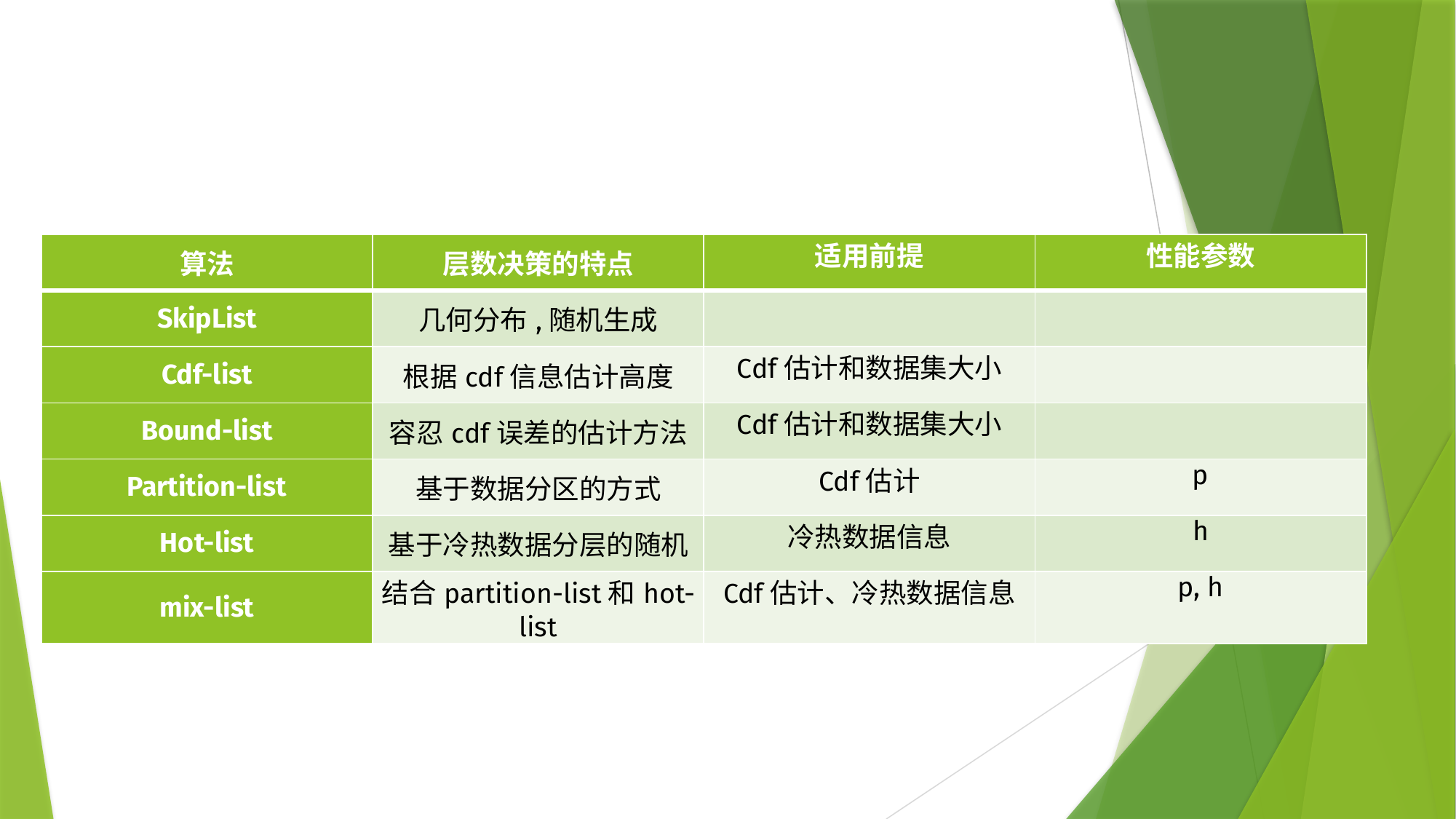

#
| 算法 | 层数决策的特点 | 适用前提 | 性能参数 |
| --- | --- | --- | --- |
| SkipList | 几何分布,随机生成 |  |  |
| Cdf-list | 根据cdf信息估计高度 | Cdf估计和数据集大小 |  |
| Bound-list | 容忍cdf误差的估计方法 | Cdf估计和数据集大小 |  |
| Partition-list | 基于数据分区的方式 | Cdf估计 | p |
| Hot-list | 基于冷热数据分层的随机 | 冷热数据信息 | h |
| mix-list | 结合partition-list和hot-list | Cdf估计、冷热数据信息 | p, h |